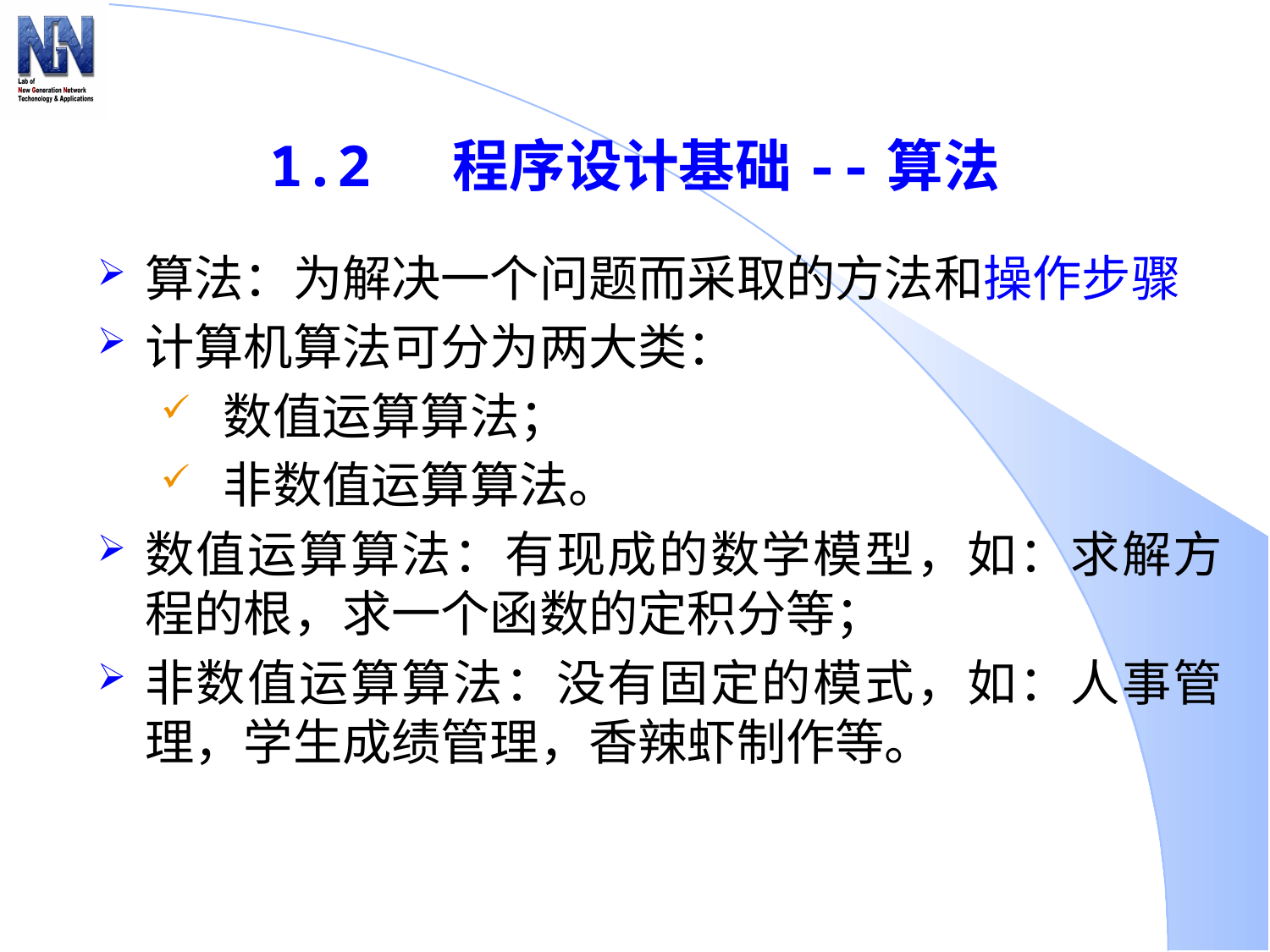

# 1.2  程序设计基础--算法
算法：为解决一个问题而采取的方法和操作步骤
计算机算法可分为两大类：
 数值运算算法；
 非数值运算算法。
数值运算算法：有现成的数学模型，如：求解方程的根，求一个函数的定积分等；
非数值运算算法：没有固定的模式，如：人事管理，学生成绩管理，香辣虾制作等。